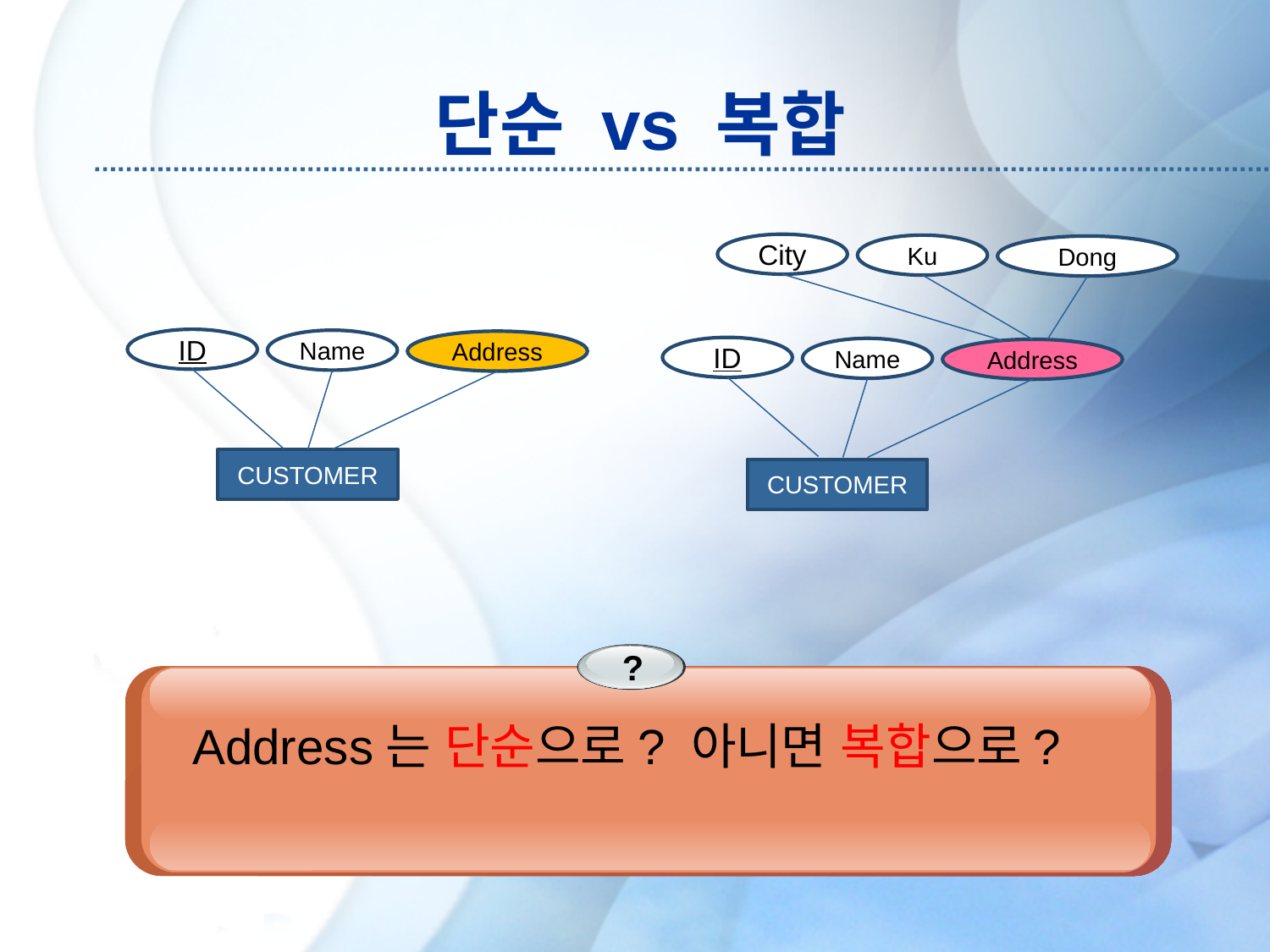

# 단순 vs 복합
City
Ku
Dong
ID
Name
Address
ID
Name
Address
CUSTOMER
CUSTOMER
?

    Address는 단순으로? 아니면 복합으로?